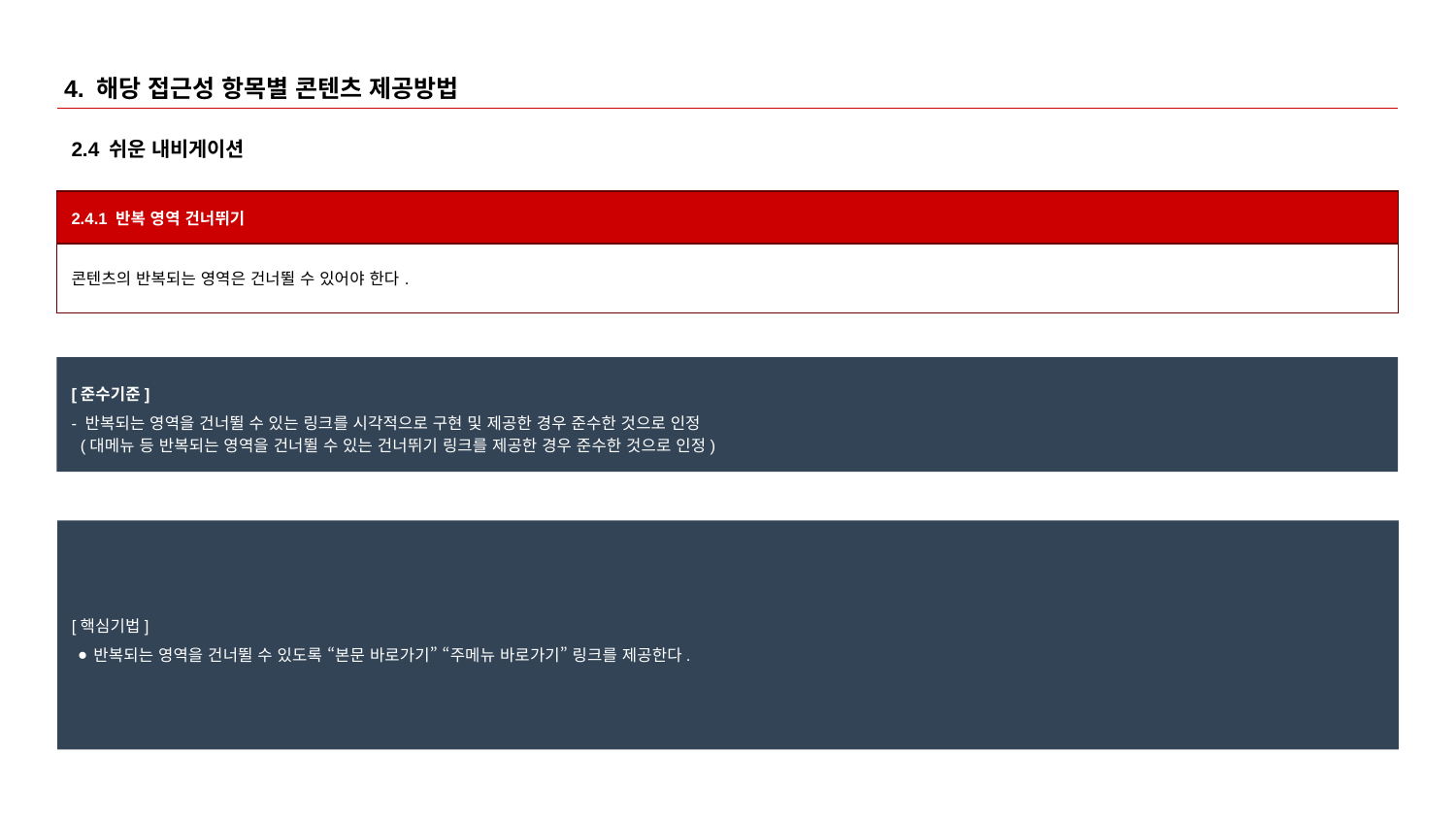

# 4. 해당 접근성 항목별 콘텐츠 제공방법
2.4 쉬운 내비게이션
| 2.4.1 반복 영역 건너뛰기 |
| --- |
| 콘텐츠의 반복되는 영역은 건너뛸 수 있어야 한다. |
[준수기준]
- 반복되는 영역을 건너뛸 수 있는 링크를 시각적으로 구현 및 제공한 경우 준수한 것으로 인정
  (대메뉴 등 반복되는 영역을 건너뛸 수 있는 건너뛰기 링크를 제공한 경우 준수한 것으로 인정)
[핵심기법]
반복되는 영역을 건너뛸 수 있도록 “본문 바로가기” “주메뉴 바로가기” 링크를 제공한다.